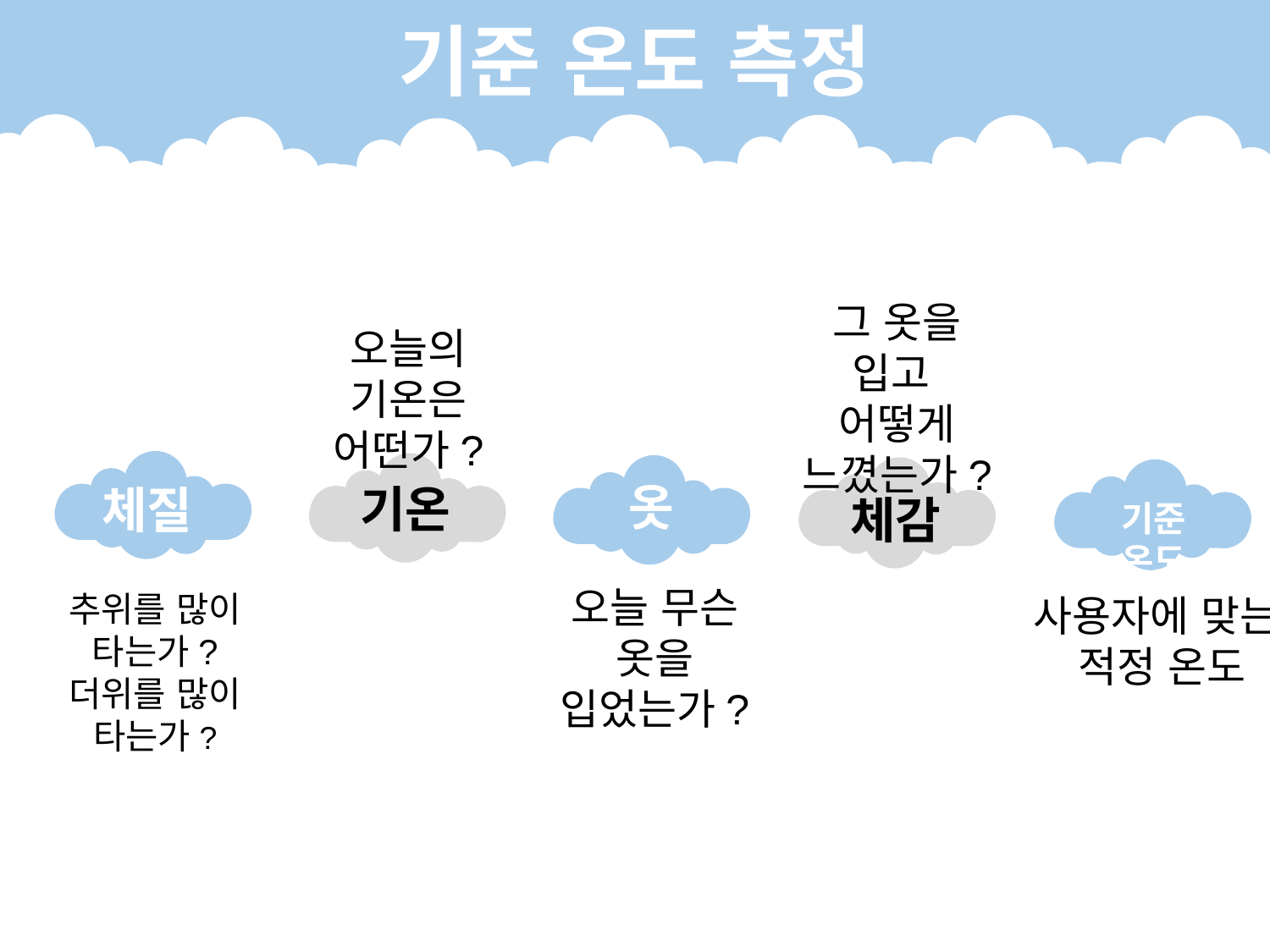

기준 온도 측정

그 옷을 입고
어떻게 느꼈는가?
오늘의 기온은
어떤가?

체감

옷
기온
체질
기준 온도
오늘 무슨 옷을 입었는가?
추위를 많이 타는가?
더위를 많이 타는가?
사용자에 맞는
적정 온도